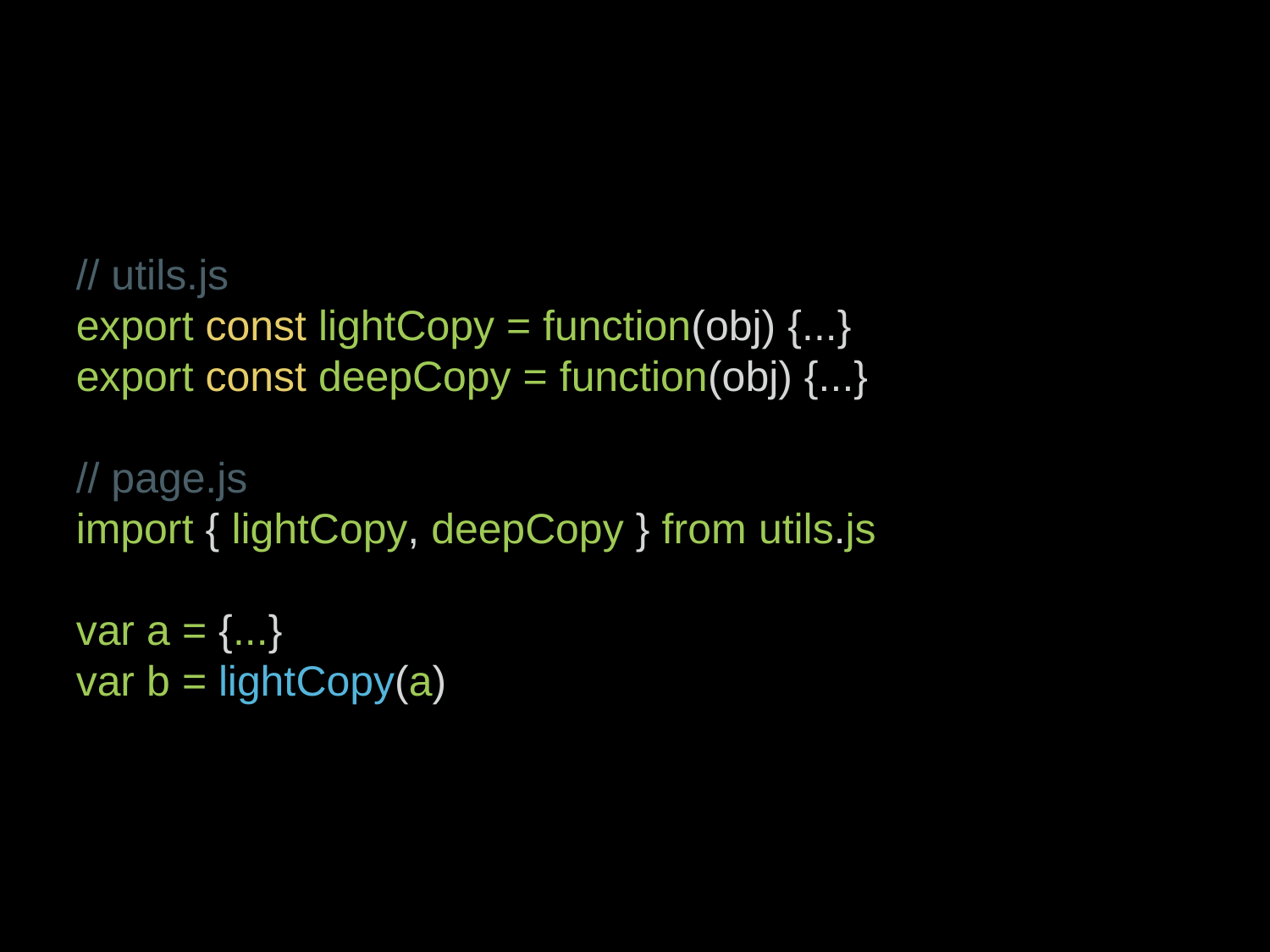

// utils.js
export const lightCopy = function(obj) {...}
export const deepCopy = function(obj) {...}

// page.js
import { lightCopy, deepCopy } from utils.js

var a = {...}
var b = lightCopy(a)
# 如何复制一个 JS 对象？